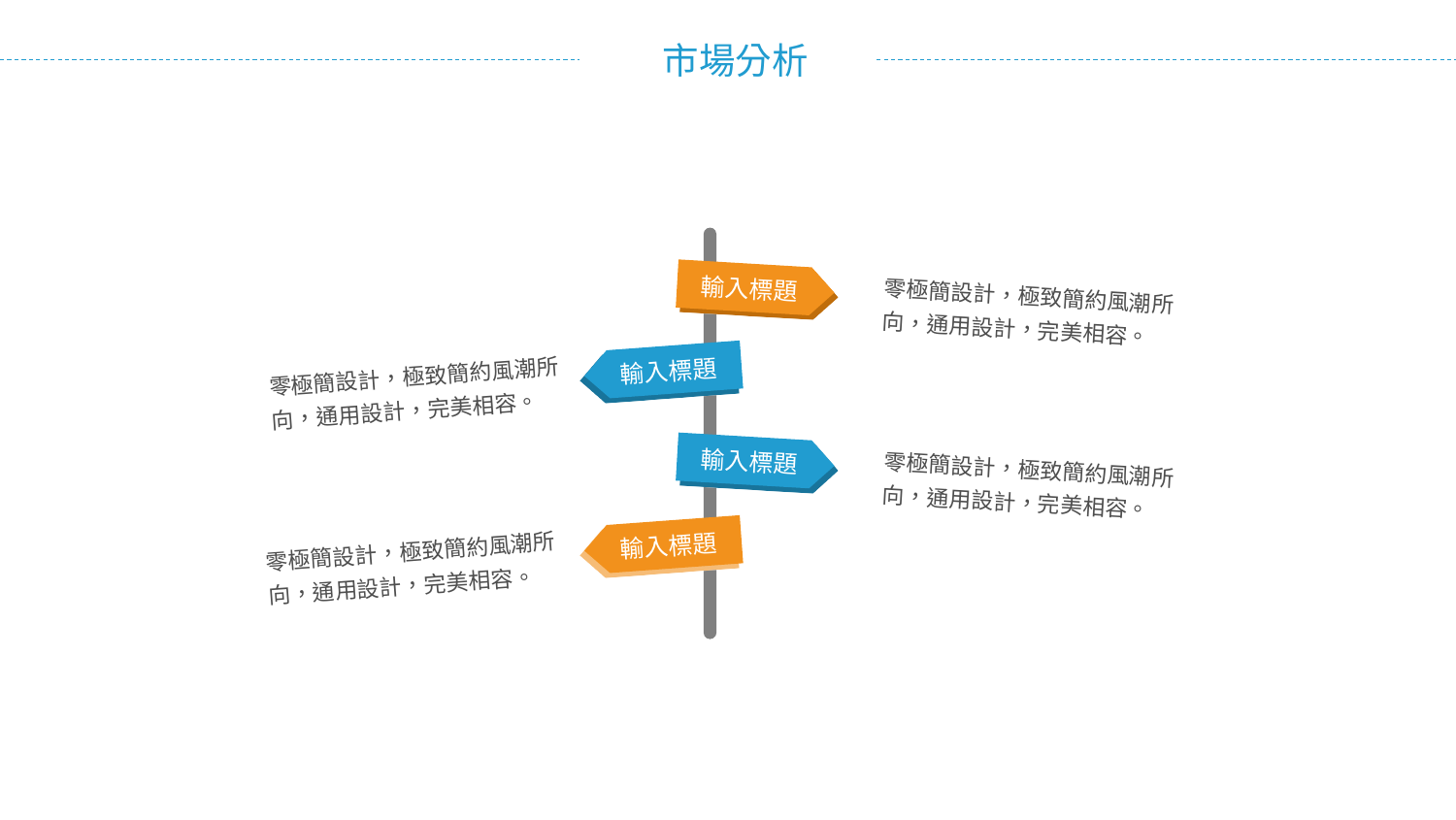

零極簡設計，極致簡約風潮所向，通用設計，完美相容。
輸入標題
零極簡設計，極致簡約風潮所向，通用設計，完美相容。
輸入標題
零極簡設計，極致簡約風潮所向，通用設計，完美相容。
輸入標題
零極簡設計，極致簡約風潮所向，通用設計，完美相容。
輸入標題